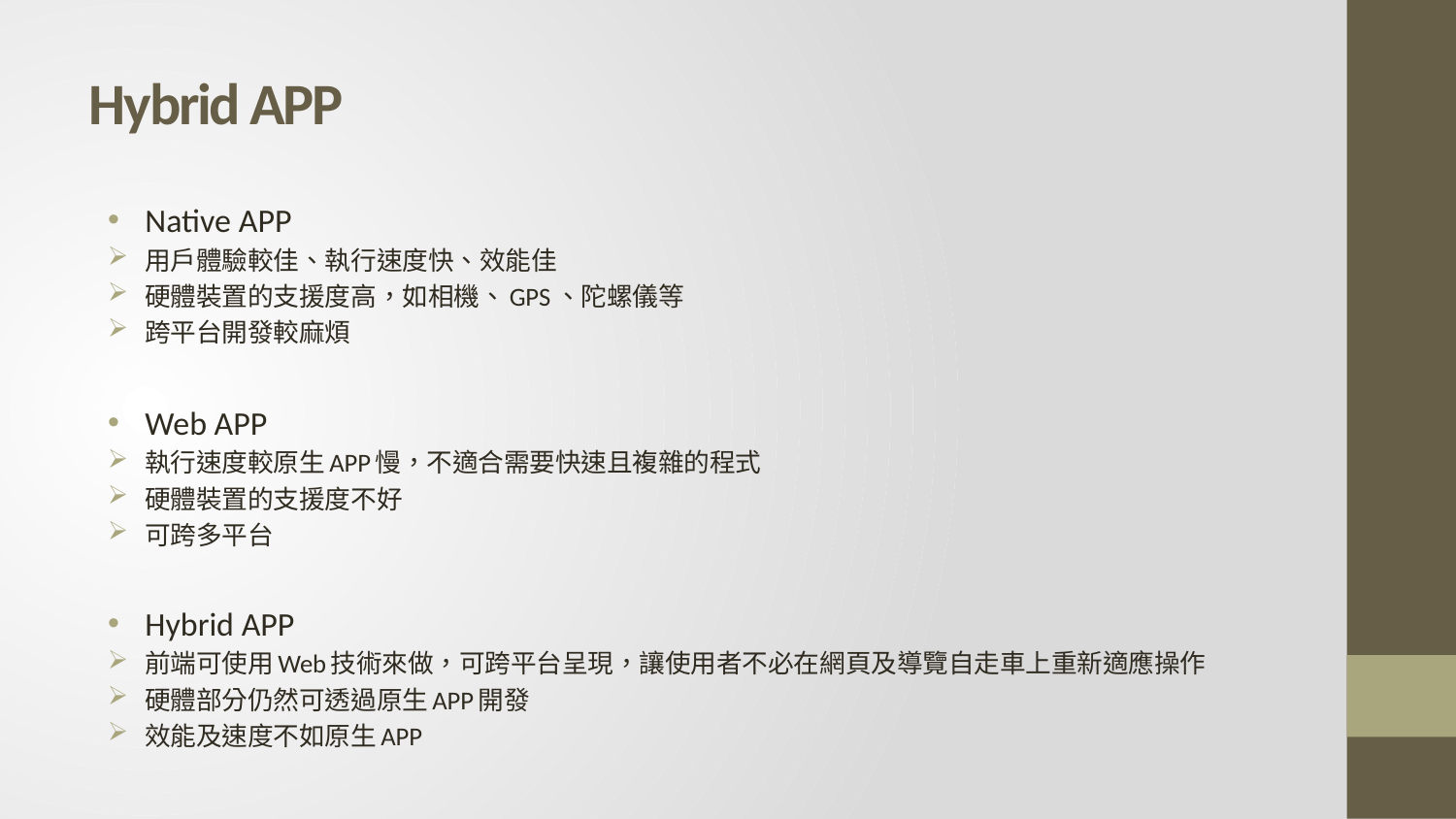

# Hybrid APP
Native APP
用戶體驗較佳、執行速度快、效能佳
硬體裝置的支援度高，如相機、GPS、陀螺儀等
跨平台開發較麻煩

Web APP
執行速度較原生APP慢，不適合需要快速且複雜的程式
硬體裝置的支援度不好
可跨多平台

Hybrid APP
前端可使用Web技術來做，可跨平台呈現，讓使用者不必在網頁及導覽自走車上重新適應操作
硬體部分仍然可透過原生APP開發
效能及速度不如原生APP